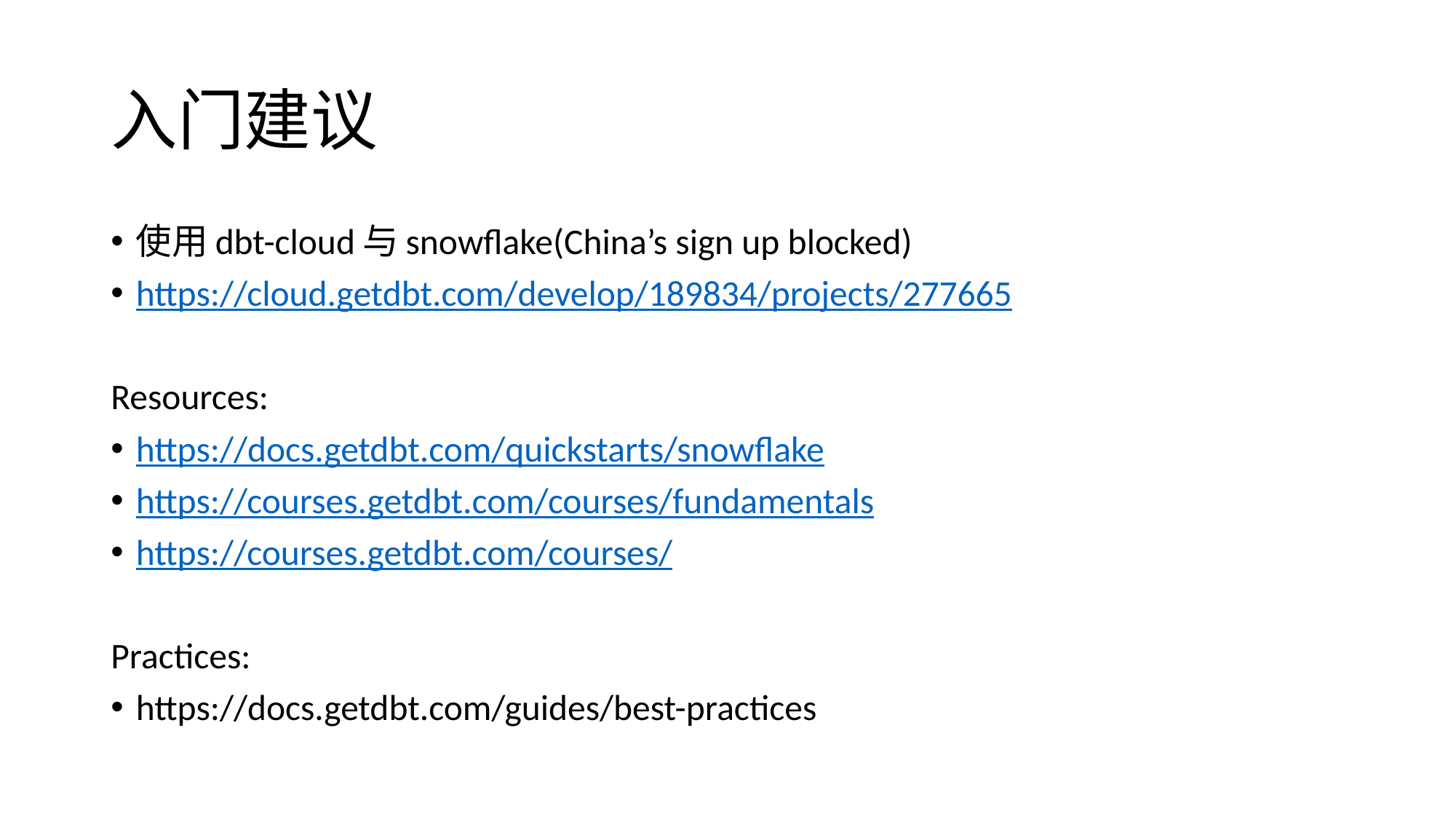

# 入门建议
使用dbt-cloud与snowflake(China’s sign up blocked)
https://cloud.getdbt.com/develop/189834/projects/277665

Resources:
https://docs.getdbt.com/quickstarts/snowflake
https://courses.getdbt.com/courses/fundamentals
https://courses.getdbt.com/courses/

Practices:
https://docs.getdbt.com/guides/best-practices